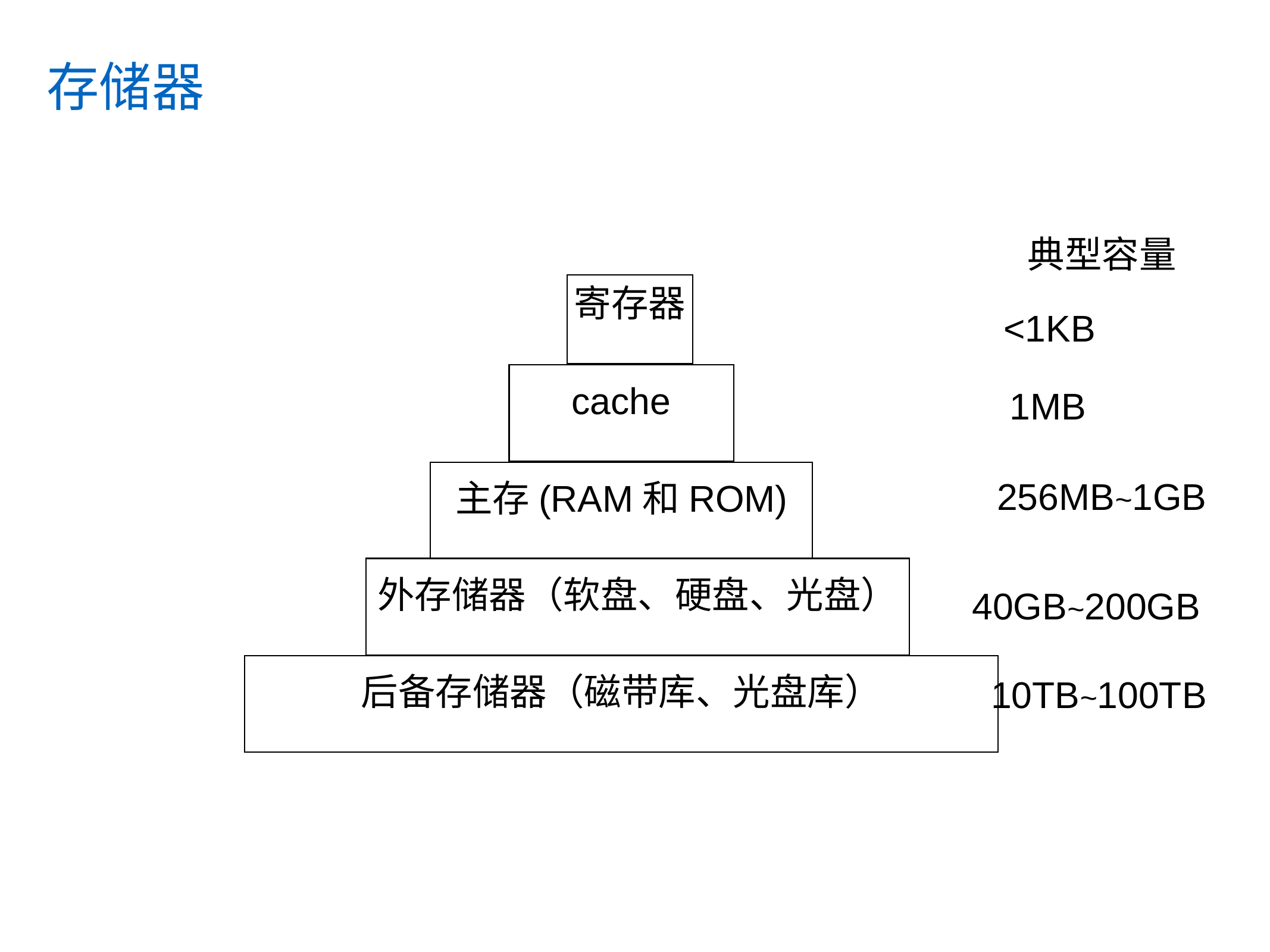

# 存储器
典型容量

寄存器
<1KB

cache
1MB

主存(RAM和ROM)
256MB~1GB

外存储器（软盘、硬盘、光盘）
40GB~200GB

后备存储器（磁带库、光盘库）
10TB~100TB
17